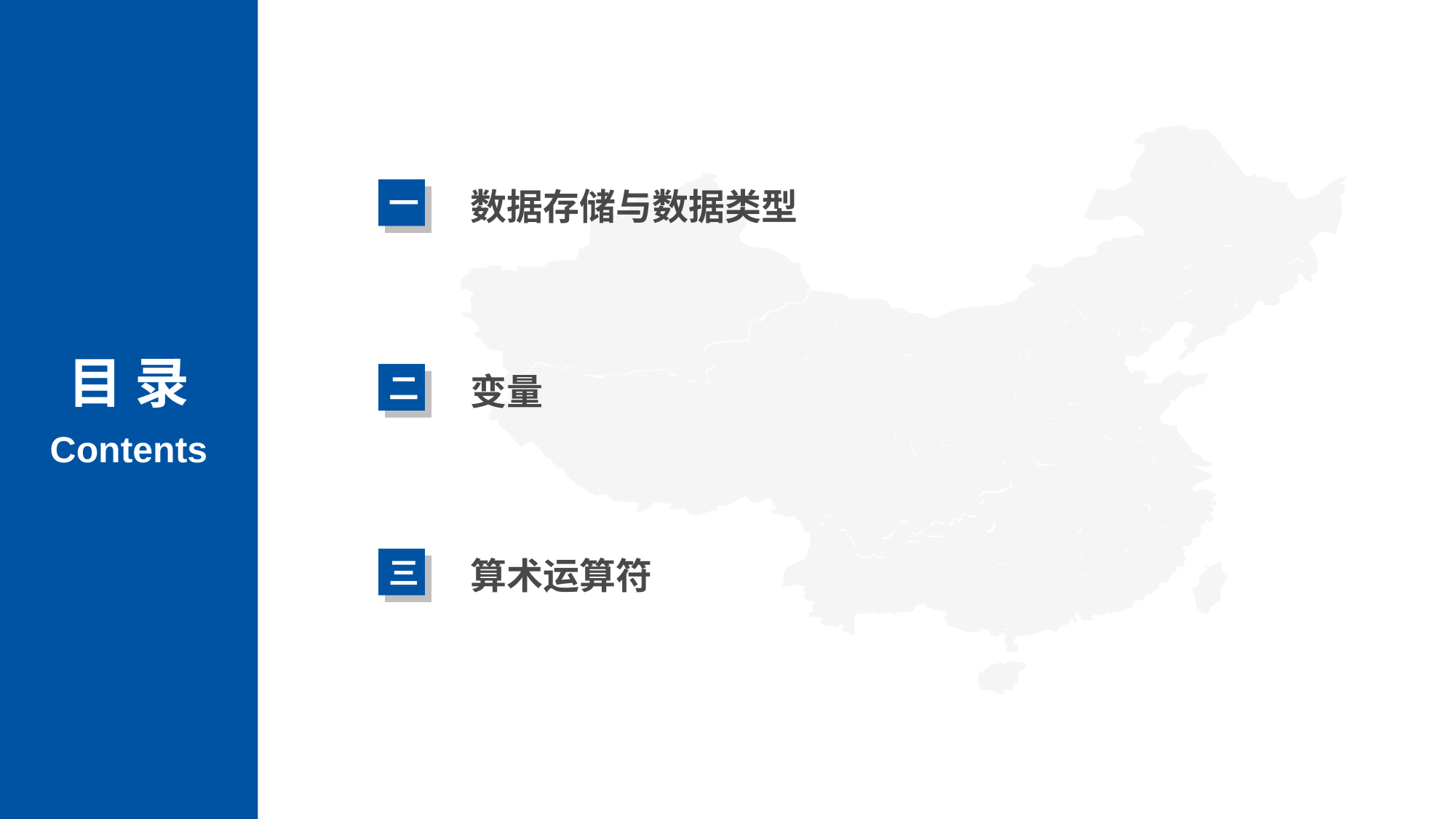

数据存储与数据类型
一

目 录
Contents
变量
二

算术运算符
三